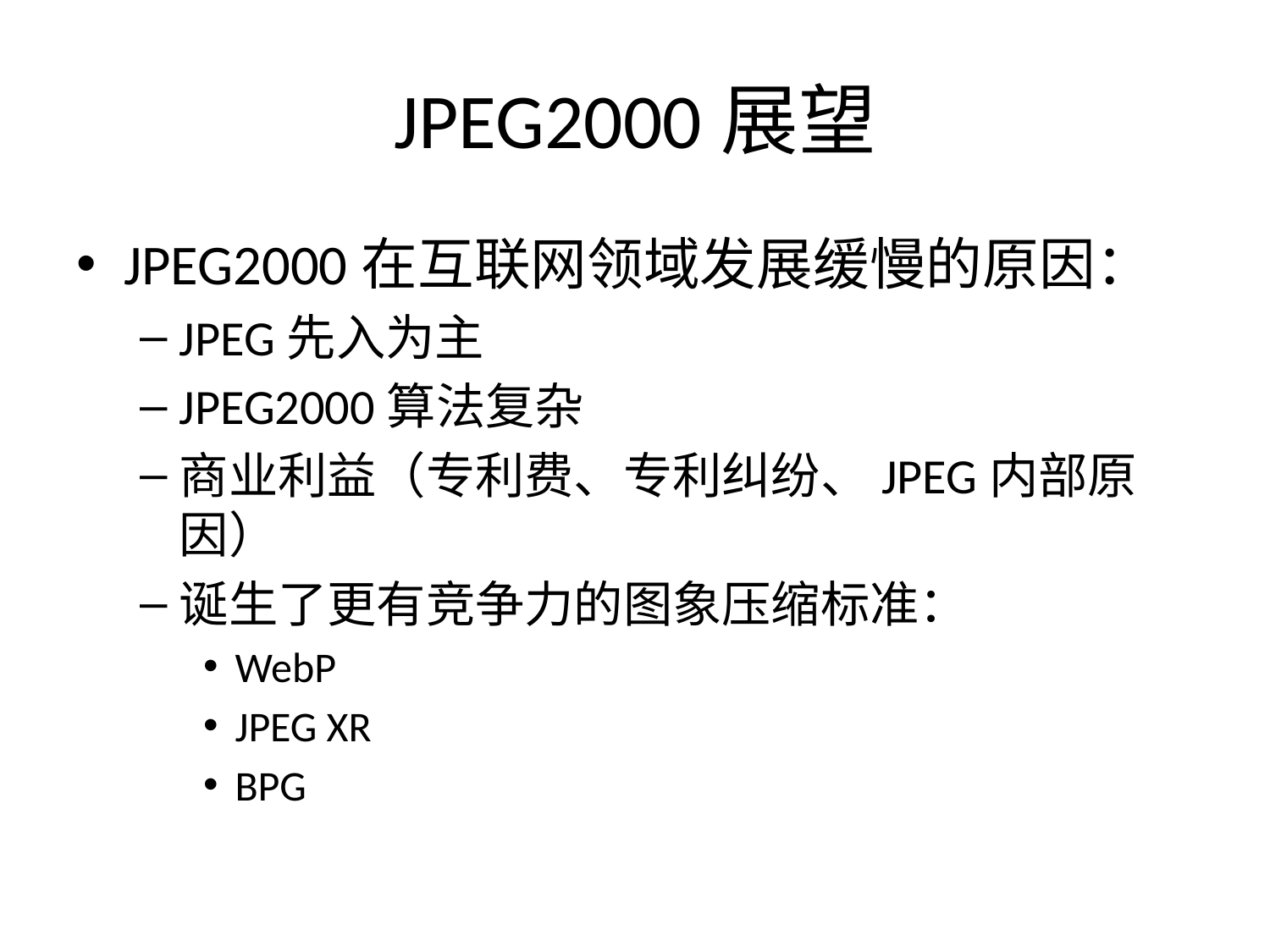

# JPEG2000展望
JPEG2000在互联网领域发展缓慢的原因：
JPEG先入为主
JPEG2000算法复杂
商业利益（专利费、专利纠纷、JPEG内部原因）
诞生了更有竞争力的图象压缩标准：
WebP
JPEG XR
BPG